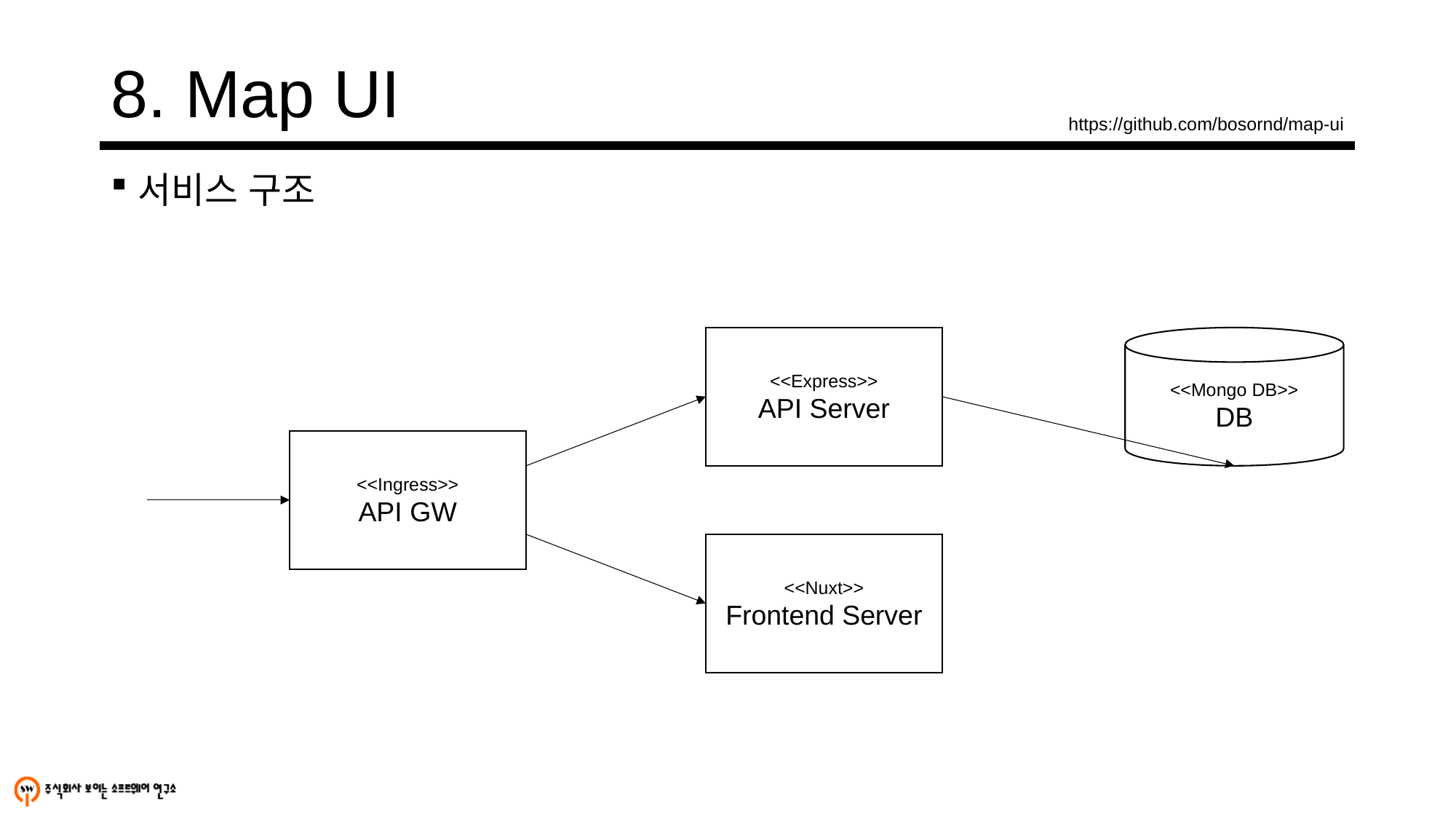

# 8. Map UI
https://github.com/bosornd/map-ui
서비스 구조
<<Express>>
API Server
<<Mongo DB>>
DB
<<Ingress>>
API GW
<<Nuxt>>
Frontend Server